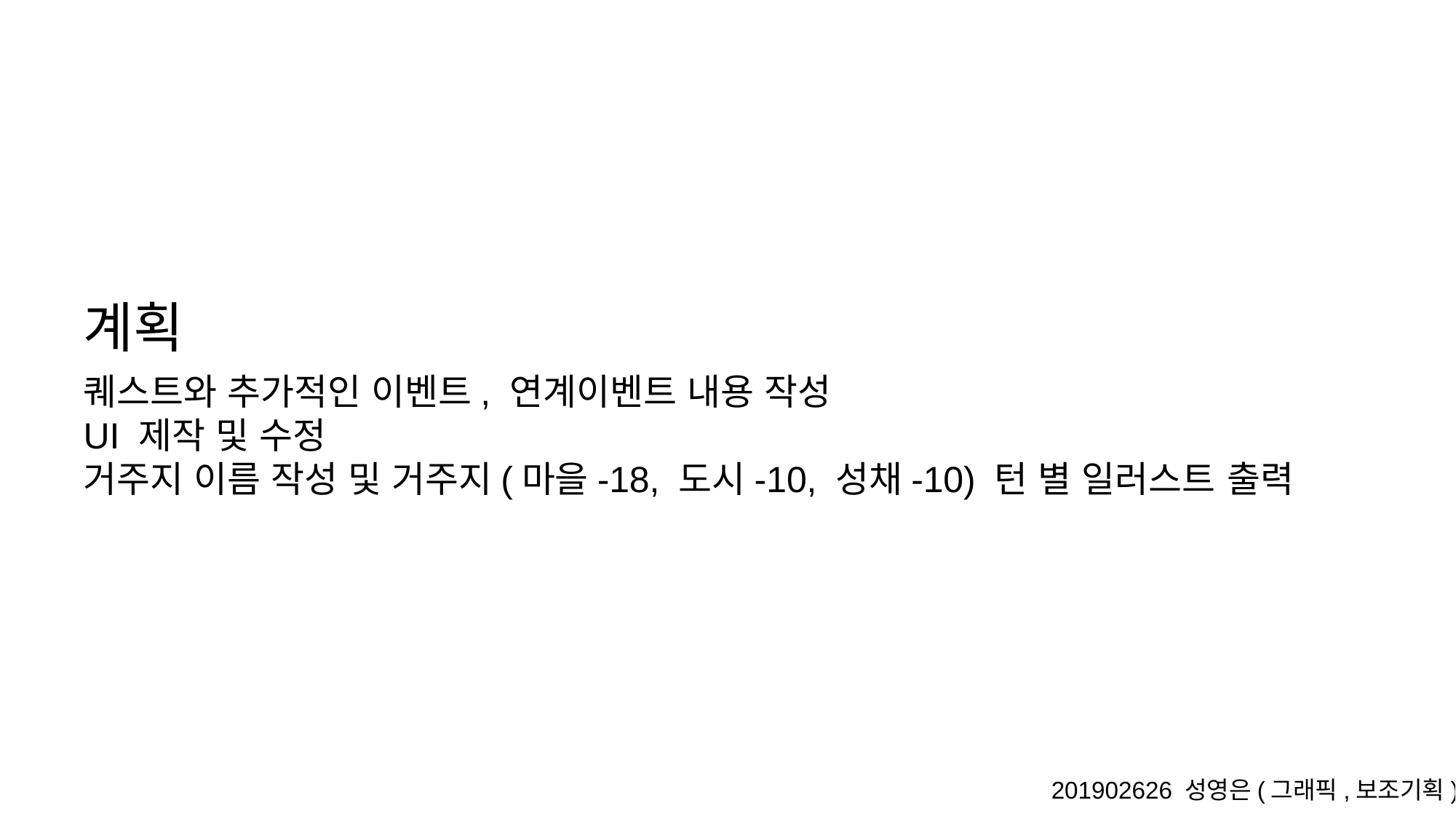

# 계획
퀘스트와 추가적인 이벤트, 연계이벤트 내용 작성
UI 제작 및 수정
거주지 이름 작성 및 거주지(마을-18, 도시-10, 성채-10) 턴 별 일러스트 출력
201902626 성영은(그래픽,보조기획)